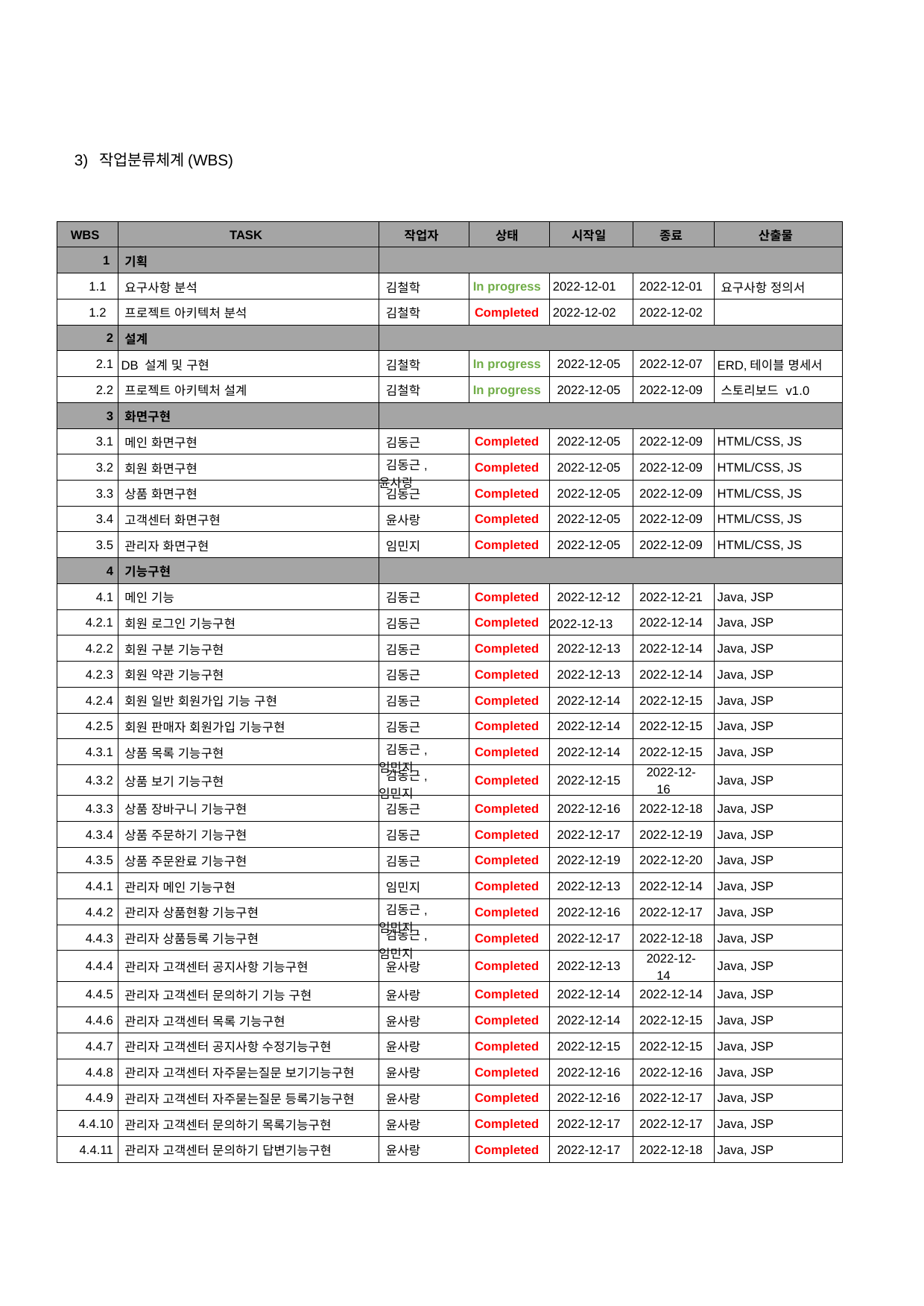

3) 작업분류체계(WBS)
| WBS | TASK | 작업자 | 상태 | 시작일 | 종료 | 산출물 |
| --- | --- | --- | --- | --- | --- | --- |
| 1 | 기획 |  |  |  |  |  |
| 1.1 | 요구사항 분석 | 김철학 | In progress | 2022-12-01 | 2022-12-01 | 요구사항 정의서 |
| 1.2 | 프로젝트 아키텍처 분석 | 김철학 | Completed | 2022-12-02 | 2022-12-02 |  |
| 2 | 설계 |  |  |  |  |  |
| 2.1 | DB 설계 및 구현 | 김철학 | In progress | 2022-12-05 | 2022-12-07 | ERD,테이블 명세서 |
| 2.2 | 프로젝트 아키텍처 설계 | 김철학 | In progress | 2022-12-05 | 2022-12-09 | 스토리보드 v1.0 |
| 3 | 화면구현 |  |  |  |  |  |
| 3.1 | 메인 화면구현 | 김동근 | Completed | 2022-12-05 | 2022-12-09 | HTML/CSS, JS |
| 3.2 | 회원 화면구현 | 김동근,윤사랑 | Completed | 2022-12-05 | 2022-12-09 | HTML/CSS, JS |
| 3.3 | 상품 화면구현 | 김동근 | Completed | 2022-12-05 | 2022-12-09 | HTML/CSS, JS |
| 3.4 | 고객센터 화면구현 | 윤사랑 | Completed | 2022-12-05 | 2022-12-09 | HTML/CSS, JS |
| 3.5 | 관리자 화면구현 | 임민지 | Completed | 2022-12-05 | 2022-12-09 | HTML/CSS, JS |
| 4 | 기능구현 |  |  |  |  |  |
| 4.1 | 메인 기능 | 김동근 | Completed | 2022-12-12 | 2022-12-21 | Java, JSP |
| 4.2.1 | 회원 로그인 기능구현 | 김동근 | Completed | 2022-12-13 | 2022-12-14 | Java, JSP |
| 4.2.2 | 회원 구분 기능구현 | 김동근 | Completed | 2022-12-13 | 2022-12-14 | Java, JSP |
| 4.2.3 | 회원 약관 기능구현 | 김동근 | Completed | 2022-12-13 | 2022-12-14 | Java, JSP |
| 4.2.4 | 회원 일반 회원가입 기능 구현 | 김동근 | Completed | 2022-12-14 | 2022-12-15 | Java, JSP |
| 4.2.5 | 회원 판매자 회원가입 기능구현 | 김동근 | Completed | 2022-12-14 | 2022-12-15 | Java, JSP |
| 4.3.1 | 상품 목록 기능구현 | 김동근,임민지 | Completed | 2022-12-14 | 2022-12-15 | Java, JSP |
| 4.3.2 | 상품 보기 기능구현 | 김동근,임민지 | Completed | 2022-12-15 | 2022-12-16 | Java, JSP |
| 4.3.3 | 상품 장바구니 기능구현 | 김동근 | Completed | 2022-12-16 | 2022-12-18 | Java, JSP |
| 4.3.4 | 상품 주문하기 기능구현 | 김동근 | Completed | 2022-12-17 | 2022-12-19 | Java, JSP |
| 4.3.5 | 상품 주문완료 기능구현 | 김동근 | Completed | 2022-12-19 | 2022-12-20 | Java, JSP |
| 4.4.1 | 관리자 메인 기능구현 | 임민지 | Completed | 2022-12-13 | 2022-12-14 | Java, JSP |
| 4.4.2 | 관리자 상품현황 기능구현 | 김동근,임민지 | Completed | 2022-12-16 | 2022-12-17 | Java, JSP |
| 4.4.3 | 관리자 상품등록 기능구현 | 김동근,임민지 | Completed | 2022-12-17 | 2022-12-18 | Java, JSP |
| 4.4.4 | 관리자 고객센터 공지사항 기능구현 | 윤사랑 | Completed | 2022-12-13 | 2022-12-14 | Java, JSP |
| 4.4.5 | 관리자 고객센터 문의하기 기능 구현 | 윤사랑 | Completed | 2022-12-14 | 2022-12-14 | Java, JSP |
| 4.4.6 | 관리자 고객센터 목록 기능구현 | 윤사랑 | Completed | 2022-12-14 | 2022-12-15 | Java, JSP |
| 4.4.7 | 관리자 고객센터 공지사항 수정기능구현 | 윤사랑 | Completed | 2022-12-15 | 2022-12-15 | Java, JSP |
| 4.4.8 | 관리자 고객센터 자주묻는질문 보기기능구현 | 윤사랑 | Completed | 2022-12-16 | 2022-12-16 | Java, JSP |
| 4.4.9 | 관리자 고객센터 자주묻는질문 등록기능구현 | 윤사랑 | Completed | 2022-12-16 | 2022-12-17 | Java, JSP |
| 4.4.10 | 관리자 고객센터 문의하기 목록기능구현 | 윤사랑 | Completed | 2022-12-17 | 2022-12-17 | Java, JSP |
| 4.4.11 | 관리자 고객센터 문의하기 답변기능구현 | 윤사랑 | Completed | 2022-12-17 | 2022-12-18 | Java, JSP |